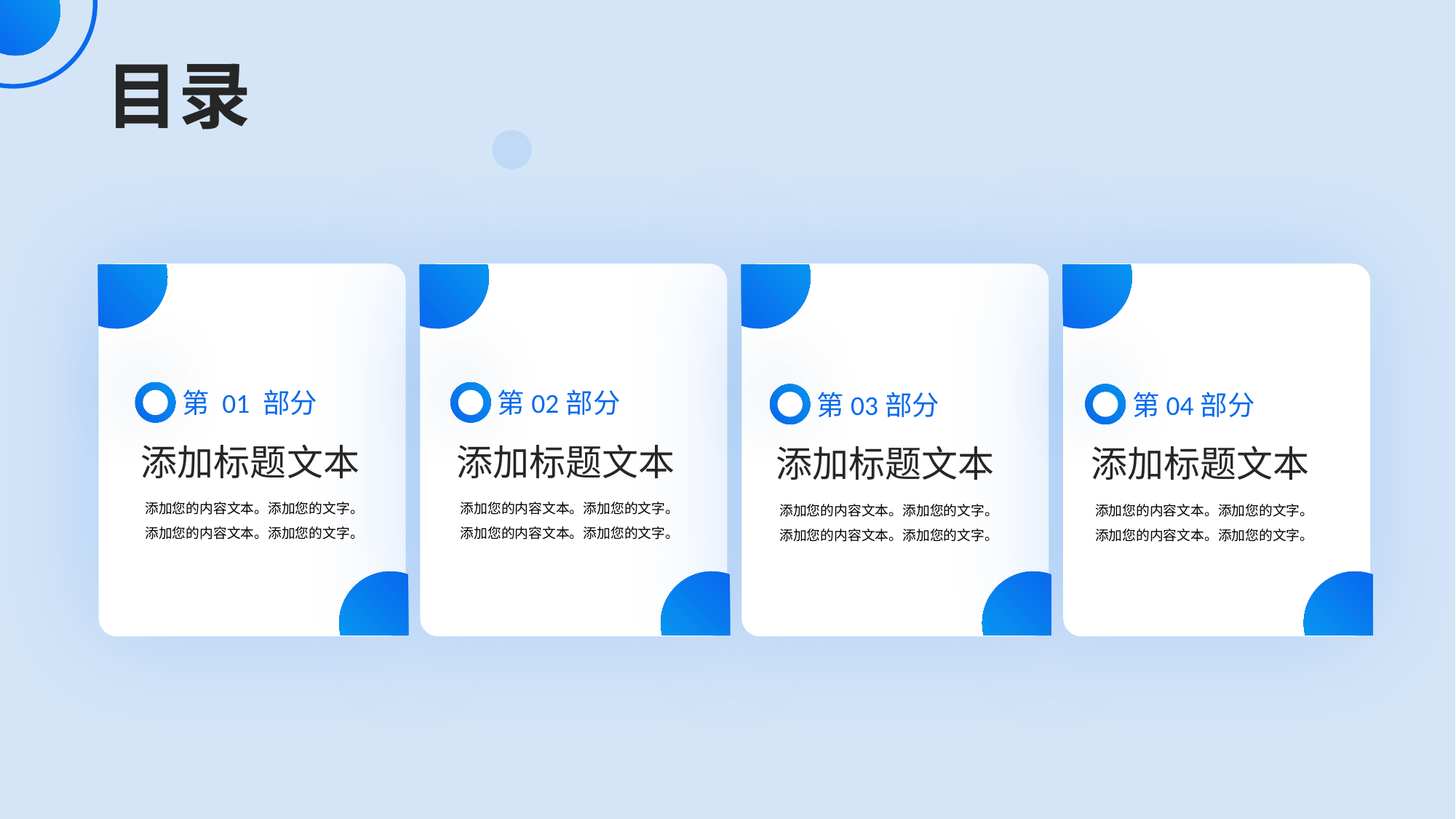

目录

第 01 部分

添加标题文本
添加您的内容文本。添加您的文字。
添加您的内容文本。添加您的文字。
第02部分

添加标题文本
添加您的内容文本。添加您的文字。
添加您的内容文本。添加您的文字。
第03部分

添加标题文本
添加您的内容文本。添加您的文字。
添加您的内容文本。添加您的文字。
第04部分

添加标题文本
添加您的内容文本。添加您的文字。
添加您的内容文本。添加您的文字。